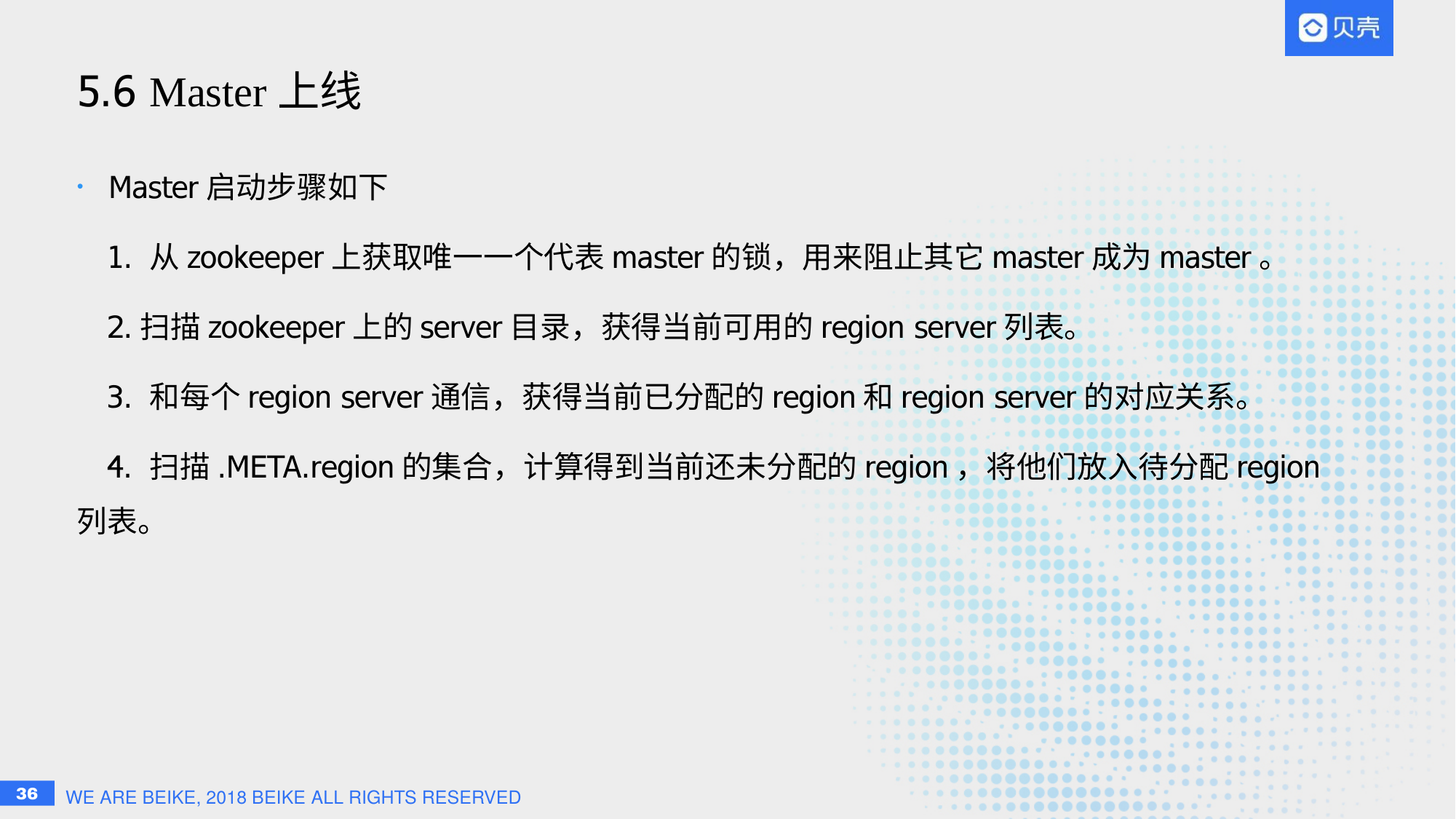

# 5.6 Master上线
 Master启动步骤如下
1. 从zookeeper上获取唯一一个代表master的锁，用来阻止其它master成为master。
2.扫描zookeeper上的server目录，获得当前可用的region server列表。
3. 和每个region server通信，获得当前已分配的region和region server的对应关系。
4. 扫描.META.region的集合，计算得到当前还未分配的region，将他们放入待分配region列表。